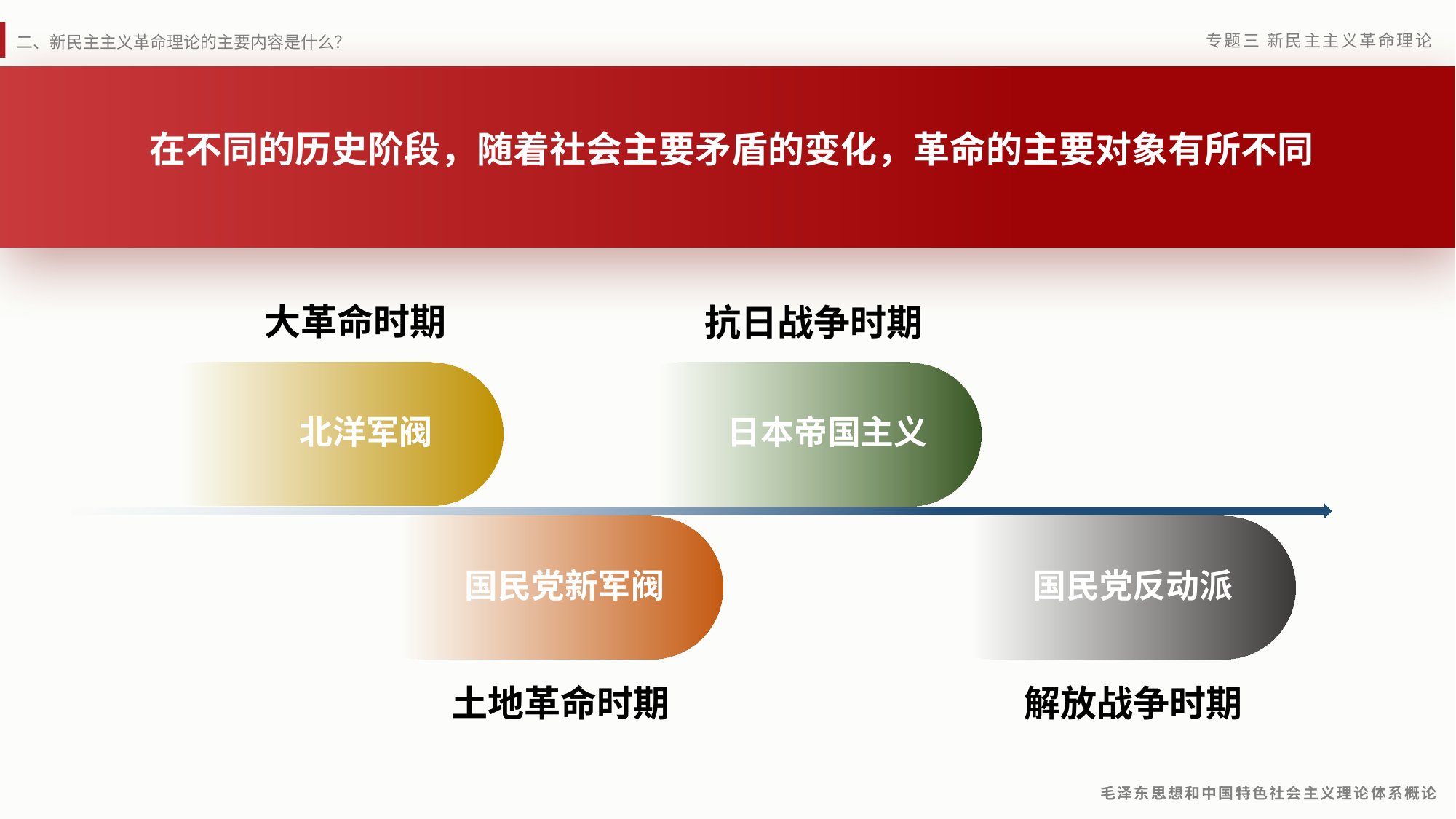

在不同的历史阶段，随着社会主要矛盾的变化，革命的主要对象有所不同
大革命时期
抗日战争时期

北洋军阀
日本帝国主义

国民党新军阀
国民党反动派
土地革命时期
解放战争时期